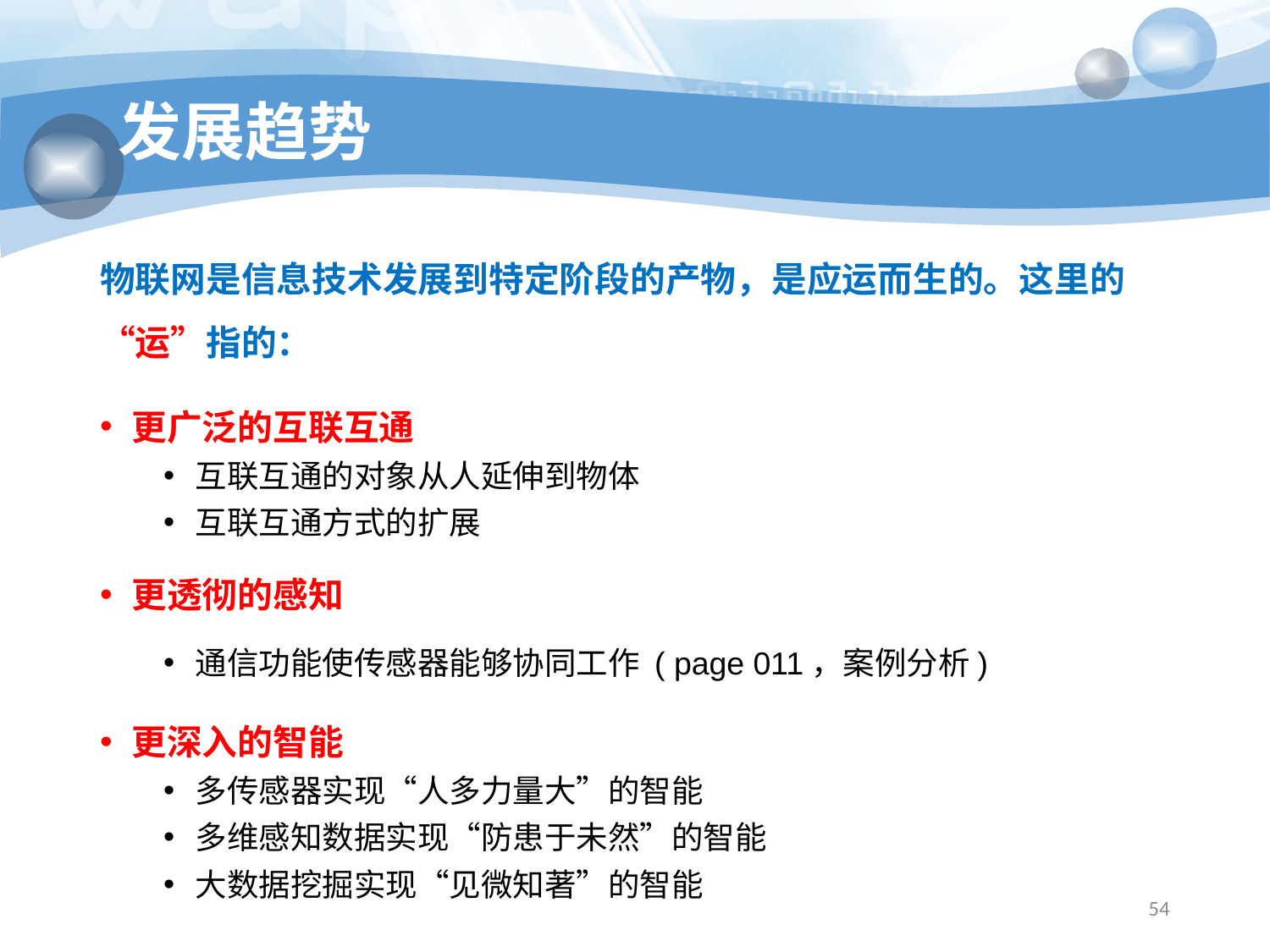

# 发展趋势
物联网是信息技术发展到特定阶段的产物，是应运而生的。这里的“运”指的：
更广泛的互联互通
互联互通的对象从人延伸到物体
互联互通方式的扩展
更透彻的感知
通信功能使传感器能够协同工作 ( page 011，案例分析)
更深入的智能
多传感器实现“人多力量大”的智能
多维感知数据实现“防患于未然”的智能
大数据挖掘实现“见微知著”的智能
54